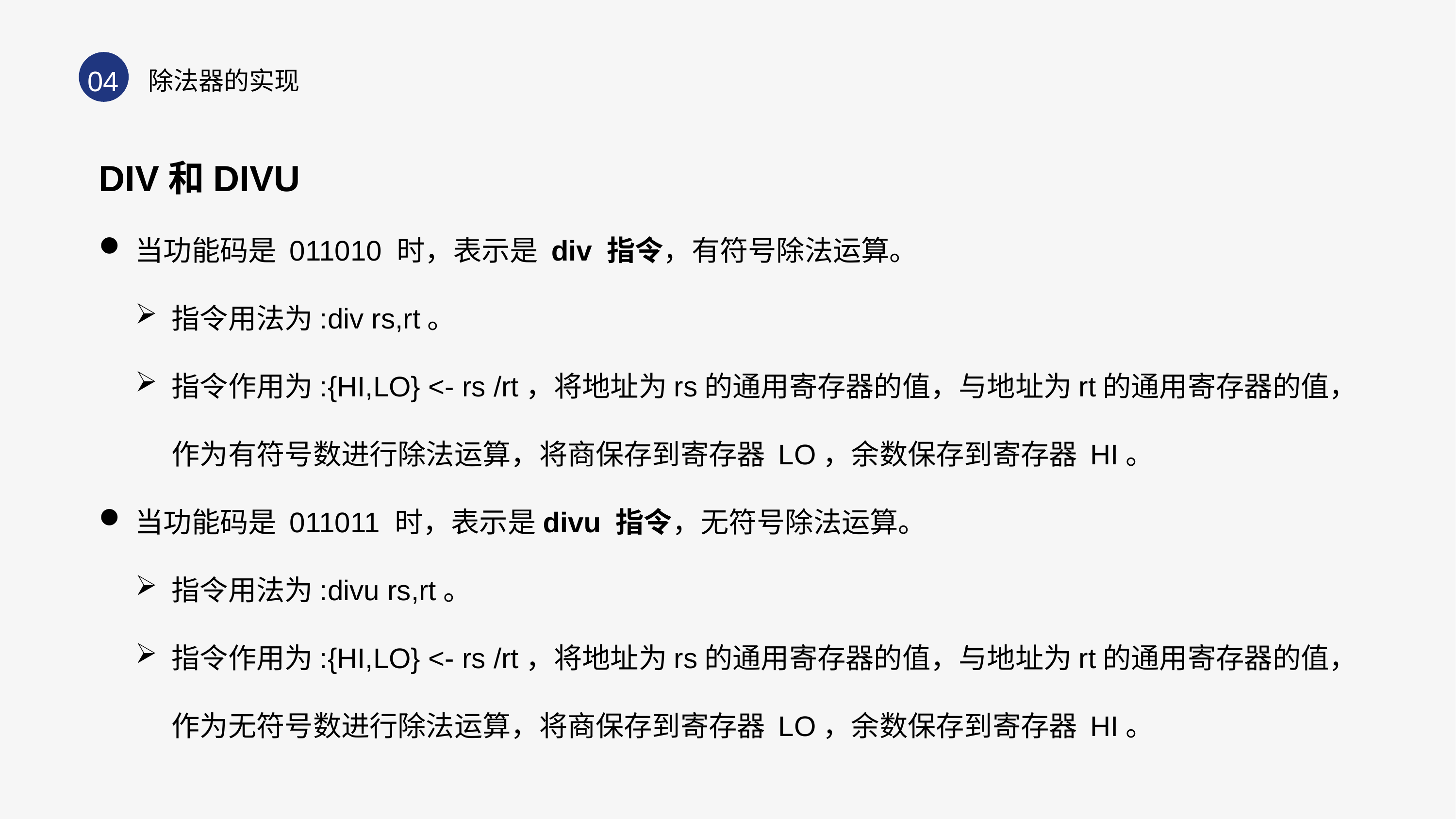

04
除法器的实现
DIV和DIVU
当功能码是 011010 时，表示是 div 指令，有符号除法运算。
指令用法为:div rs,rt。
指令作用为:{HI,LO} <- rs /rt，将地址为rs的通用寄存器的值，与地址为rt的通用寄存器的值，作为有符号数进行除法运算，将商保存到寄存器 LO，余数保存到寄存器 HI。
当功能码是 011011 时，表示是divu 指令，无符号除法运算。
指令用法为:divu rs,rt。
指令作用为:{HI,LO} <- rs /rt，将地址为rs的通用寄存器的值，与地址为rt的通用寄存器的值，作为无符号数进行除法运算，将商保存到寄存器 LO，余数保存到寄存器 HI。